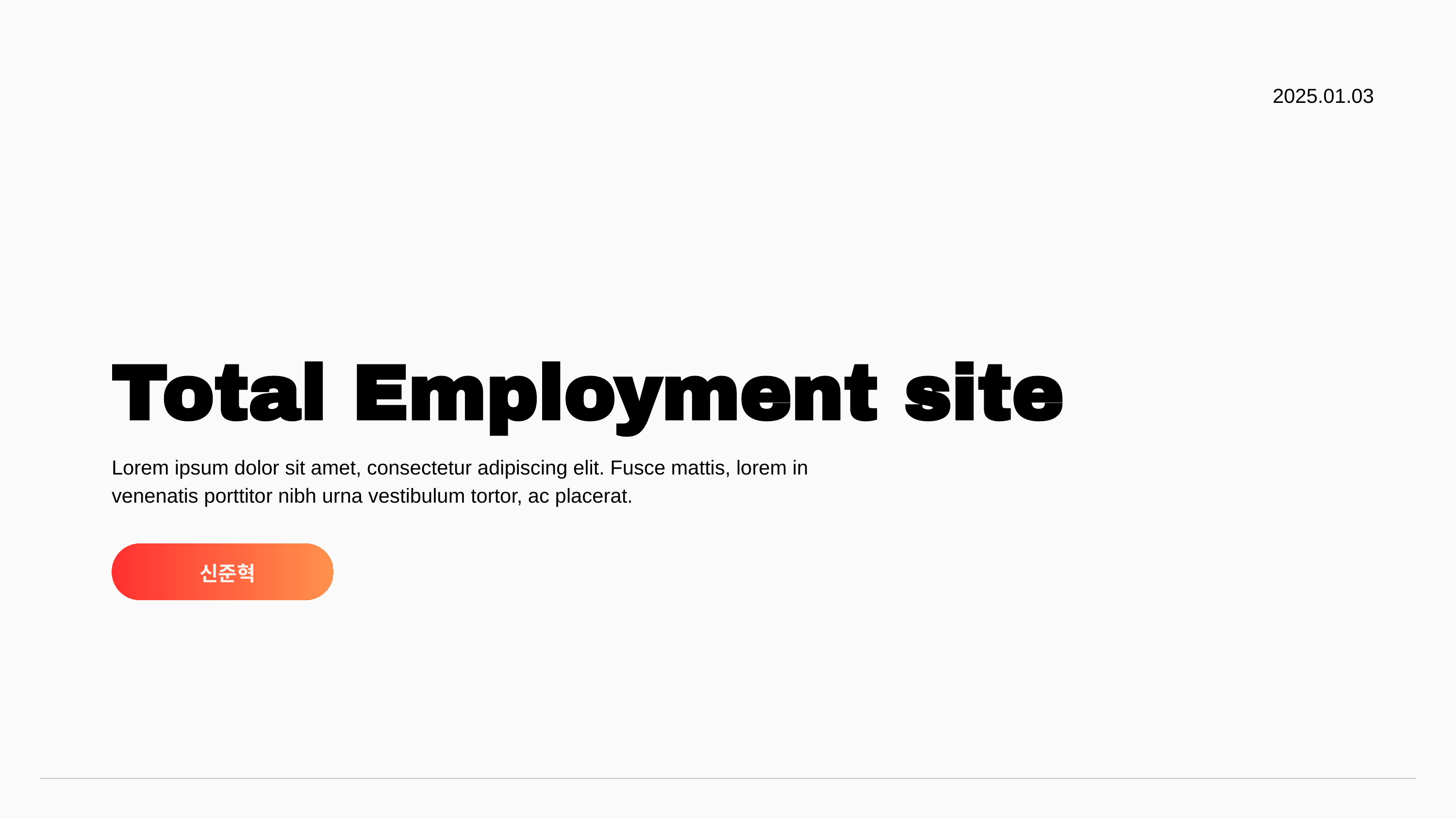

2025.01.03
Total Employment site
Lorem ipsum dolor sit amet, consectetur adipiscing elit. Fusce mattis, lorem in venenatis porttitor nibh urna vestibulum tortor, ac placerat.

신준혁